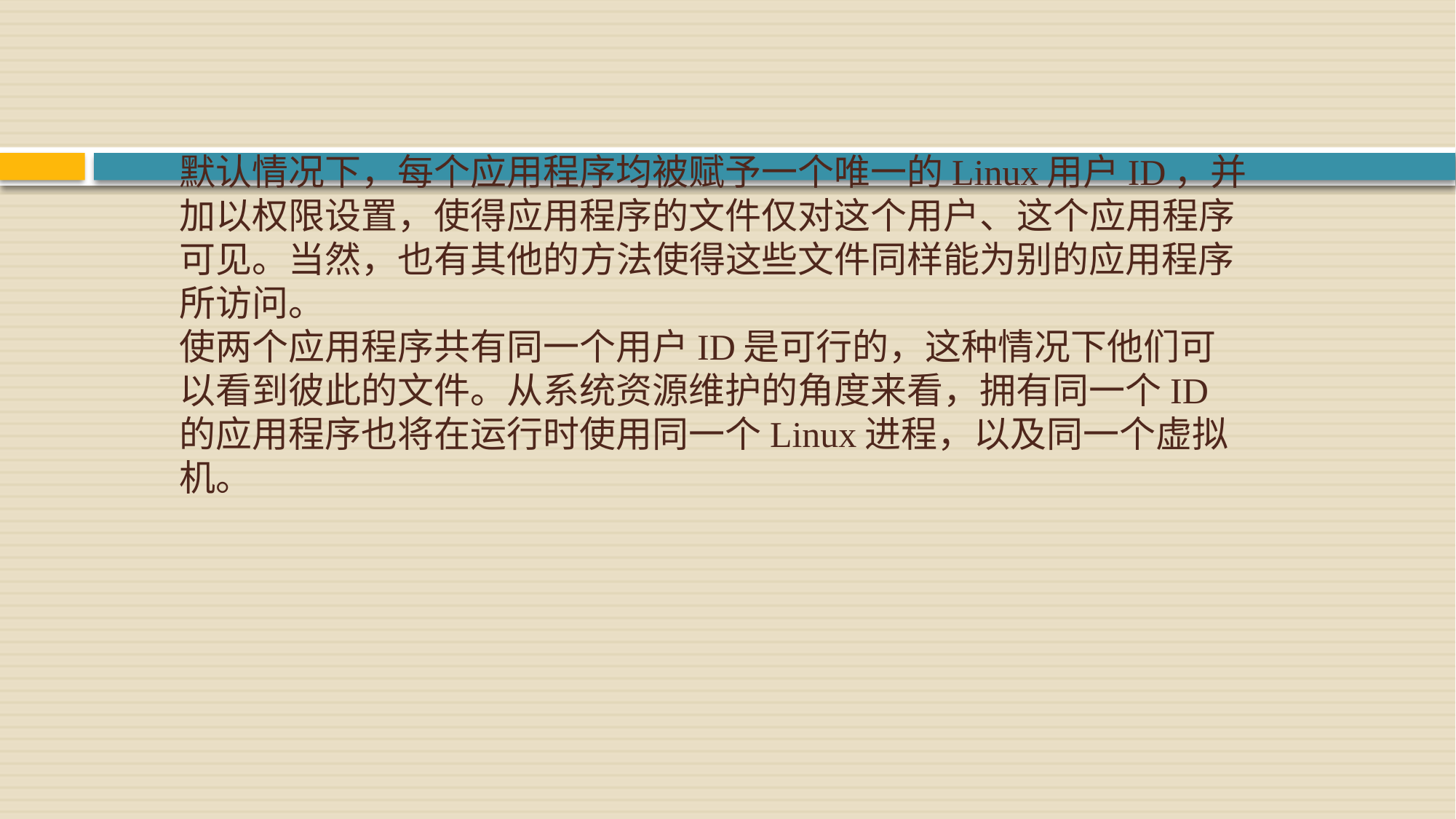

# 默认情况下，每个应用程序均被赋予一个唯一的Linux用户ID，并加以权限设置，使得应用程序的文件仅对这个用户、这个应用程序可见。当然，也有其他的方法使得这些文件同样能为别的应用程序所访问。
使两个应用程序共有同一个用户ID是可行的，这种情况下他们可以看到彼此的文件。从系统资源维护的角度来看，拥有同一个ID的应用程序也将在运行时使用同一个Linux进程，以及同一个虚拟机。